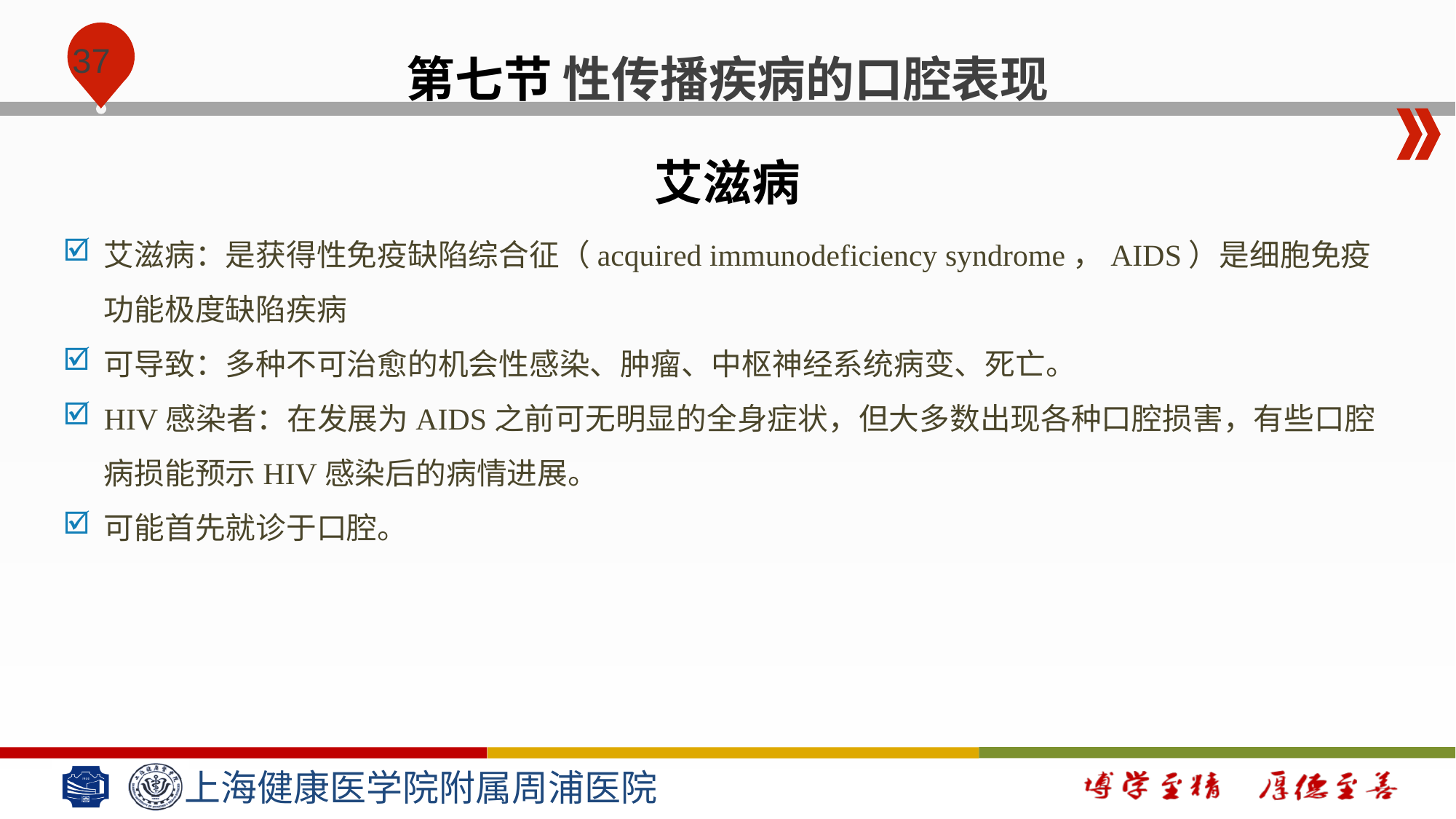

# 第七节 性传播疾病的口腔表现
艾滋病
艾滋病：是获得性免疫缺陷综合征（acquired immunodeficiency syndrome，AIDS）是细胞免疫功能极度缺陷疾病
可导致：多种不可治愈的机会性感染、肿瘤、中枢神经系统病变、死亡。
HIV感染者：在发展为AIDS之前可无明显的全身症状，但大多数出现各种口腔损害，有些口腔病损能预示HIV感染后的病情进展。
可能首先就诊于口腔。